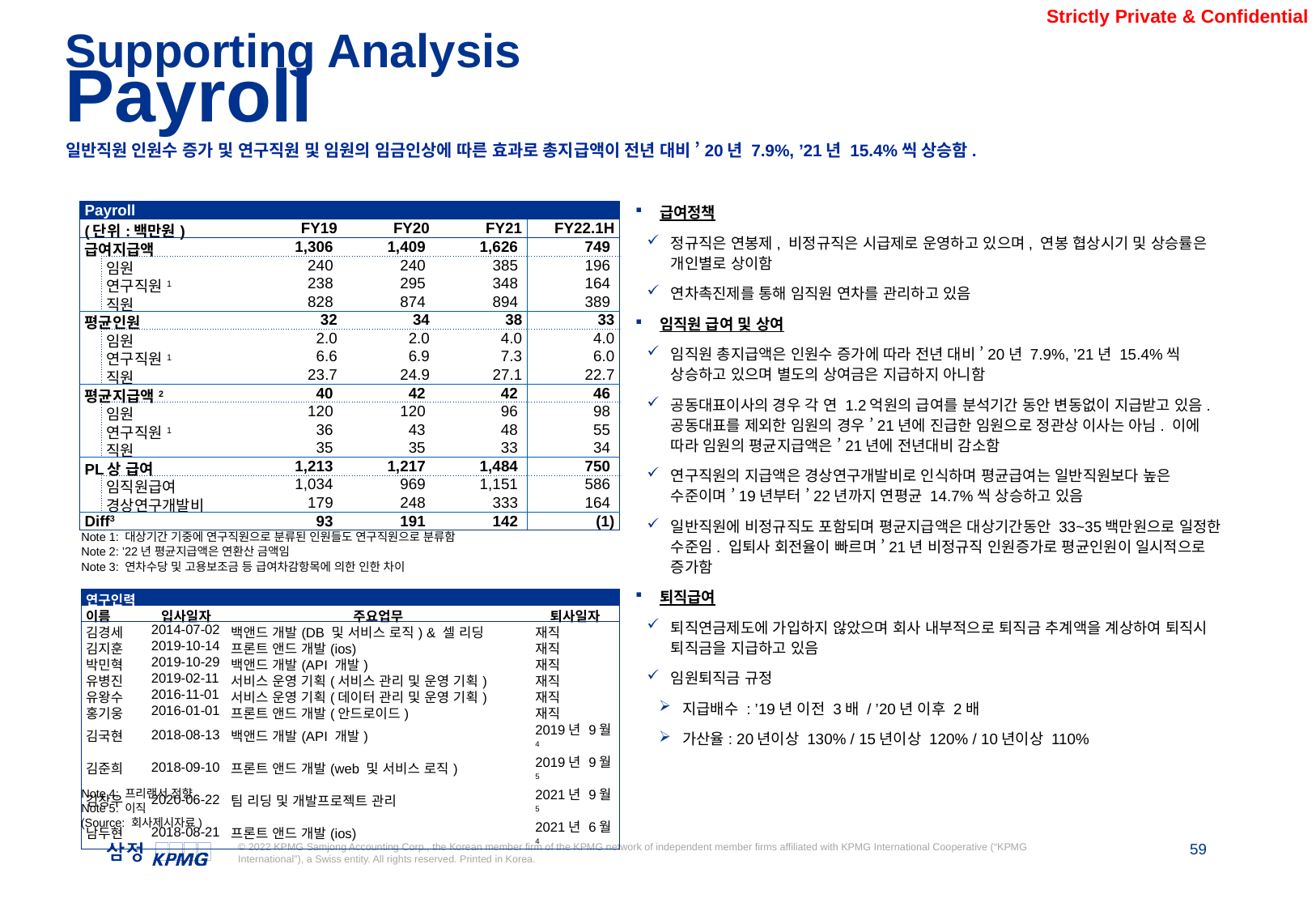

Supporting Analysis
Payroll
일반직원 인원수 증가 및 연구직원 및 임원의 임금인상에 따른 효과로 총지급액이 전년 대비 ’20년 7.9%, ’21년 15.4%씩 상승함.
| Payroll |  |  |  |  |  |
| --- | --- | --- | --- | --- | --- |
| (단위:백만원) |  | FY19 | FY20 | FY21 | FY22.1H |
| 급여지급액 |  | 1,306 | 1,409 | 1,626 | 749 |
|  | 임원 | 240 | 240 | 385 | 196 |
|  | 연구직원1 | 238 | 295 | 348 | 164 |
|  | 직원 | 828 | 874 | 894 | 389 |
| 평균인원 |  | 32 | 34 | 38 | 33 |
|  | 임원 | 2.0 | 2.0 | 4.0 | 4.0 |
|  | 연구직원1 | 6.6 | 6.9 | 7.3 | 6.0 |
|  | 직원 | 23.7 | 24.9 | 27.1 | 22.7 |
| 평균지급액2 |  | 40 | 42 | 42 | 46 |
|  | 임원 | 120 | 120 | 96 | 98 |
|  | 연구직원1 | 36 | 43 | 48 | 55 |
|  | 직원 | 35 | 35 | 33 | 34 |
| PL상 급여 |  | 1,213 | 1,217 | 1,484 | 750 |
|  | 임직원급여 | 1,034 | 969 | 1,151 | 586 |
|  | 경상연구개발비 | 179 | 248 | 333 | 164 |
| Diff3 |  | 93 | 191 | 142 | (1) |
급여정책
정규직은 연봉제, 비정규직은 시급제로 운영하고 있으며, 연봉 협상시기 및 상승률은 개인별로 상이함
연차촉진제를 통해 임직원 연차를 관리하고 있음
임직원 급여 및 상여
임직원 총지급액은 인원수 증가에 따라 전년 대비 ’20년 7.9%, ’21년 15.4%씩 상승하고 있으며 별도의 상여금은 지급하지 아니함
공동대표이사의 경우 각 연 1.2억원의 급여를 분석기간 동안 변동없이 지급받고 있음. 공동대표를 제외한 임원의 경우 ’21년에 진급한 임원으로 정관상 이사는 아님. 이에 따라 임원의 평균지급액은 ’21년에 전년대비 감소함
연구직원의 지급액은 경상연구개발비로 인식하며 평균급여는 일반직원보다 높은 수준이며 ’19년부터 ’22년까지 연평균 14.7%씩 상승하고 있음
일반직원에 비정규직도 포함되며 평균지급액은 대상기간동안 33~35백만원으로 일정한 수준임. 입퇴사 회전율이 빠르며 ’21년 비정규직 인원증가로 평균인원이 일시적으로 증가함
퇴직급여
퇴직연금제도에 가입하지 않았으며 회사 내부적으로 퇴직금 추계액을 계상하여 퇴직시 퇴직금을 지급하고 있음
임원퇴직금 규정
지급배수 : ’19년 이전 3배 / ’20년 이후 2배
가산율: 20년이상 130% / 15년이상 120% / 10년이상 110%

Note 1: 대상기간 기중에 연구직원으로 분류된 인원들도 연구직원으로 분류함
Note 2: ’22년 평균지급액은 연환산 금액임
Note 3: 연차수당 및 고용보조금 등 급여차감항목에 의한 인한 차이
| 연구인력 |  |  |  |
| --- | --- | --- | --- |
| 이름 | 입사일자 | 주요업무 | 퇴사일자 |
| 김경세 | 2014-07-02 | 백앤드 개발(DB 및 서비스 로직) & 셀 리딩 | 재직 |
| 김지훈 | 2019-10-14 | 프론트 앤드 개발(ios) | 재직 |
| 박민혁 | 2019-10-29 | 백앤드 개발(API 개발) | 재직 |
| 유병진 | 2019-02-11 | 서비스 운영 기획(서비스 관리 및 운영 기획) | 재직 |
| 유왕수 | 2016-11-01 | 서비스 운영 기획(데이터 관리 및 운영 기획) | 재직 |
| 홍기웅 | 2016-01-01 | 프론트 앤드 개발(안드로이드) | 재직 |
| 김국현 | 2018-08-13 | 백앤드 개발(API 개발) | 2019년 9월4 |
| 김준희 | 2018-09-10 | 프론트 앤드 개발(web 및 서비스 로직) | 2019년 9월5 |
| 김창우 | 2020-06-22 | 팀 리딩 및 개발프로젝트 관리 | 2021년 9월5 |
| 남두현 | 2018-08-21 | 프론트 앤드 개발(ios) | 2021년 6월4 |
Note 4: 프리랜서 전향
Note 5: 이직
(Source: 회사제시자료)